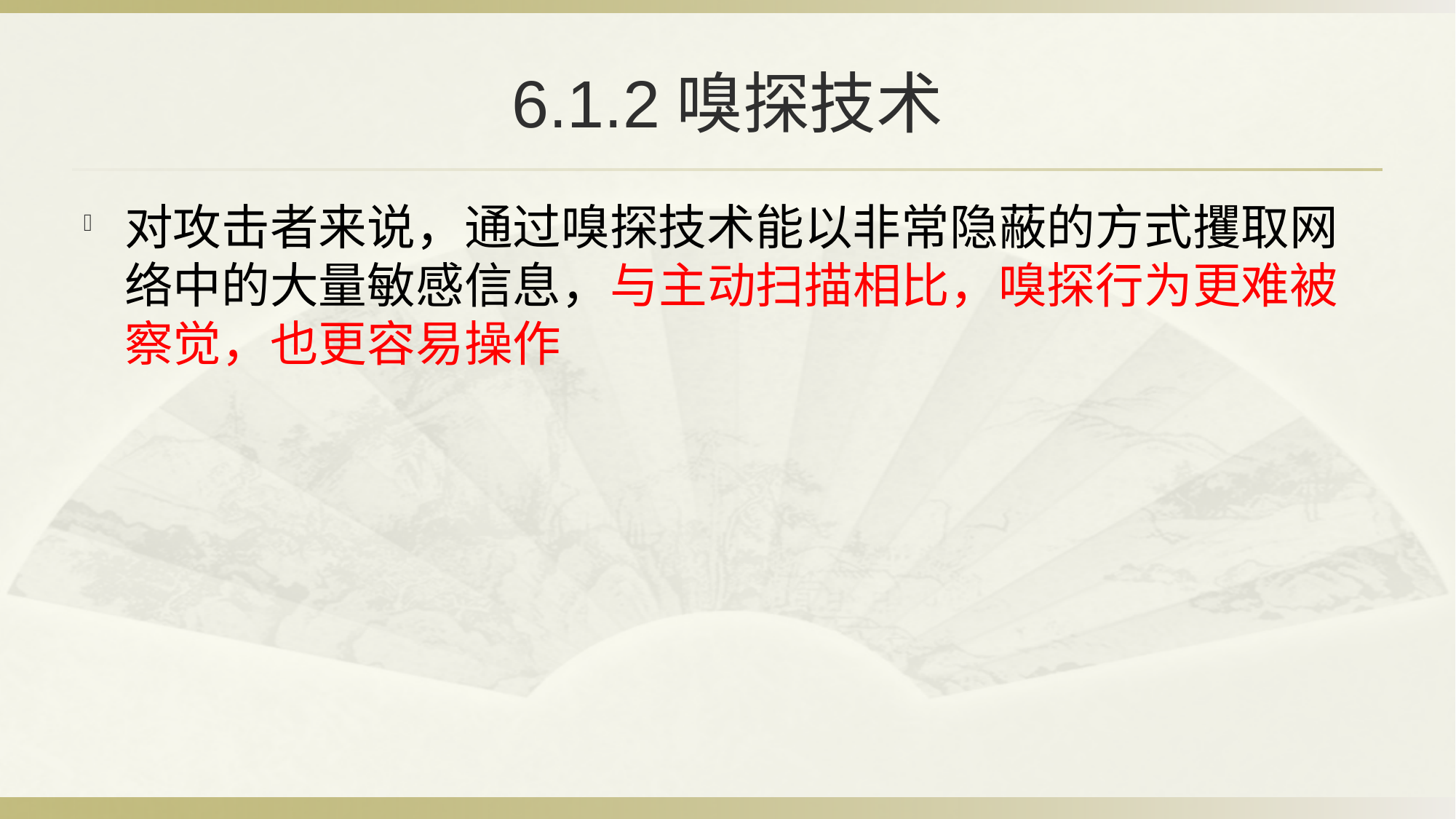

# 6.1.2嗅探技术
对攻击者来说，通过嗅探技术能以非常隐蔽的方式攫取网络中的大量敏感信息，与主动扫描相比，嗅探行为更难被察觉，也更容易操作